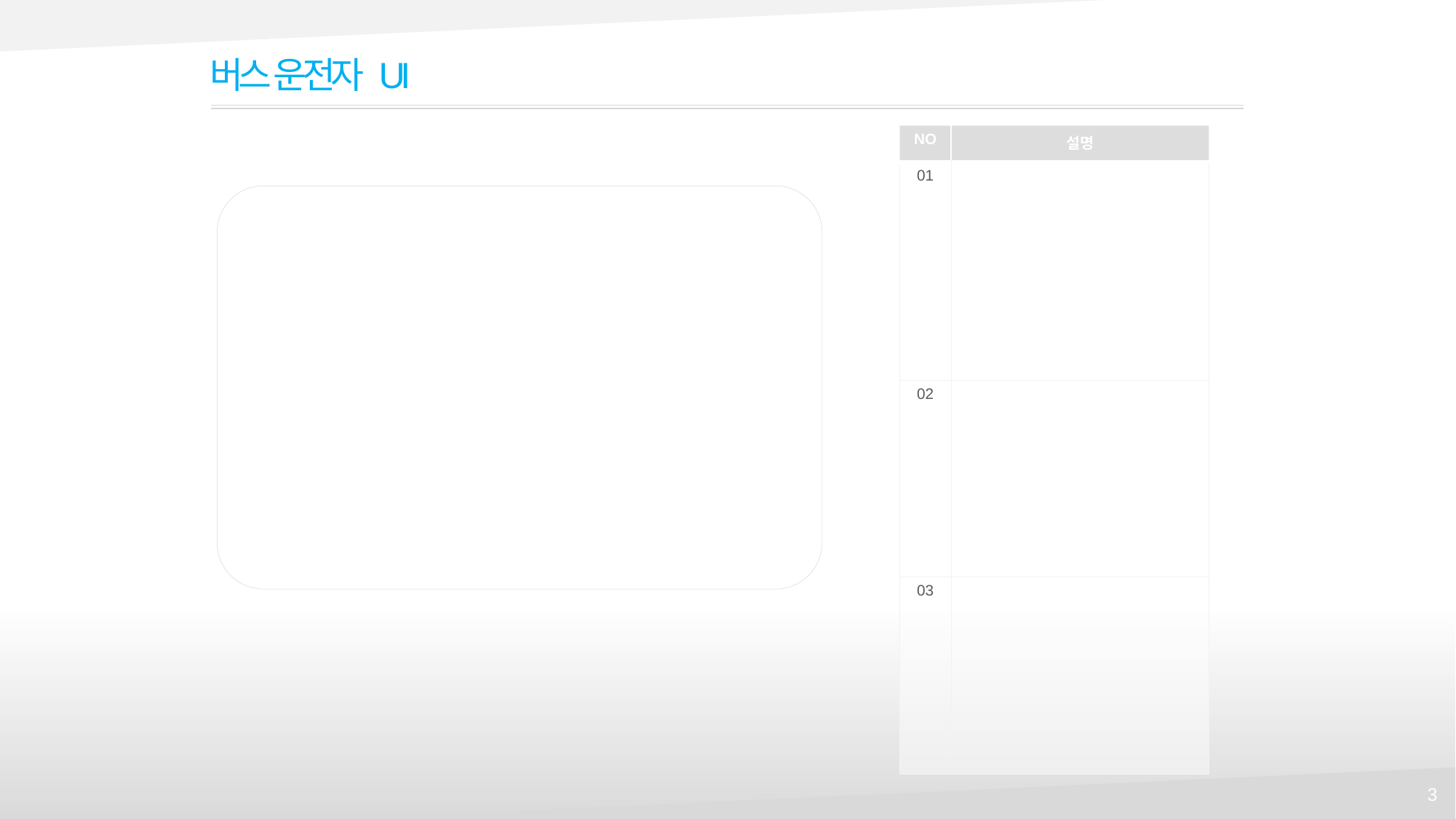

버스 운전자 UI

| NO | 설명 |
| --- | --- |
| 01 |  |
| 02 |  |
| 03 |  |

3